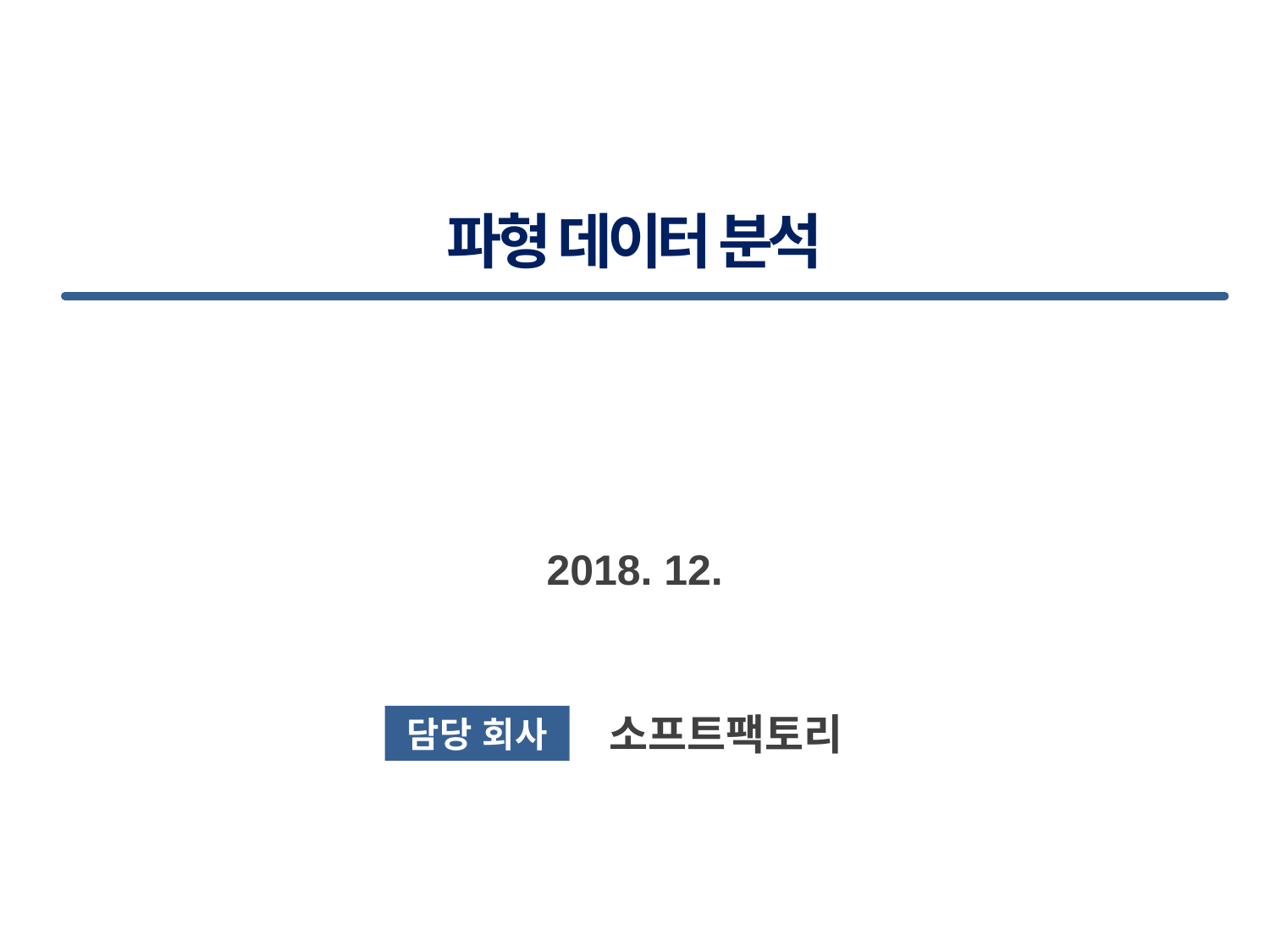

파형 데이터 분석

2018. 12.
담당 회사
 소프트팩토리